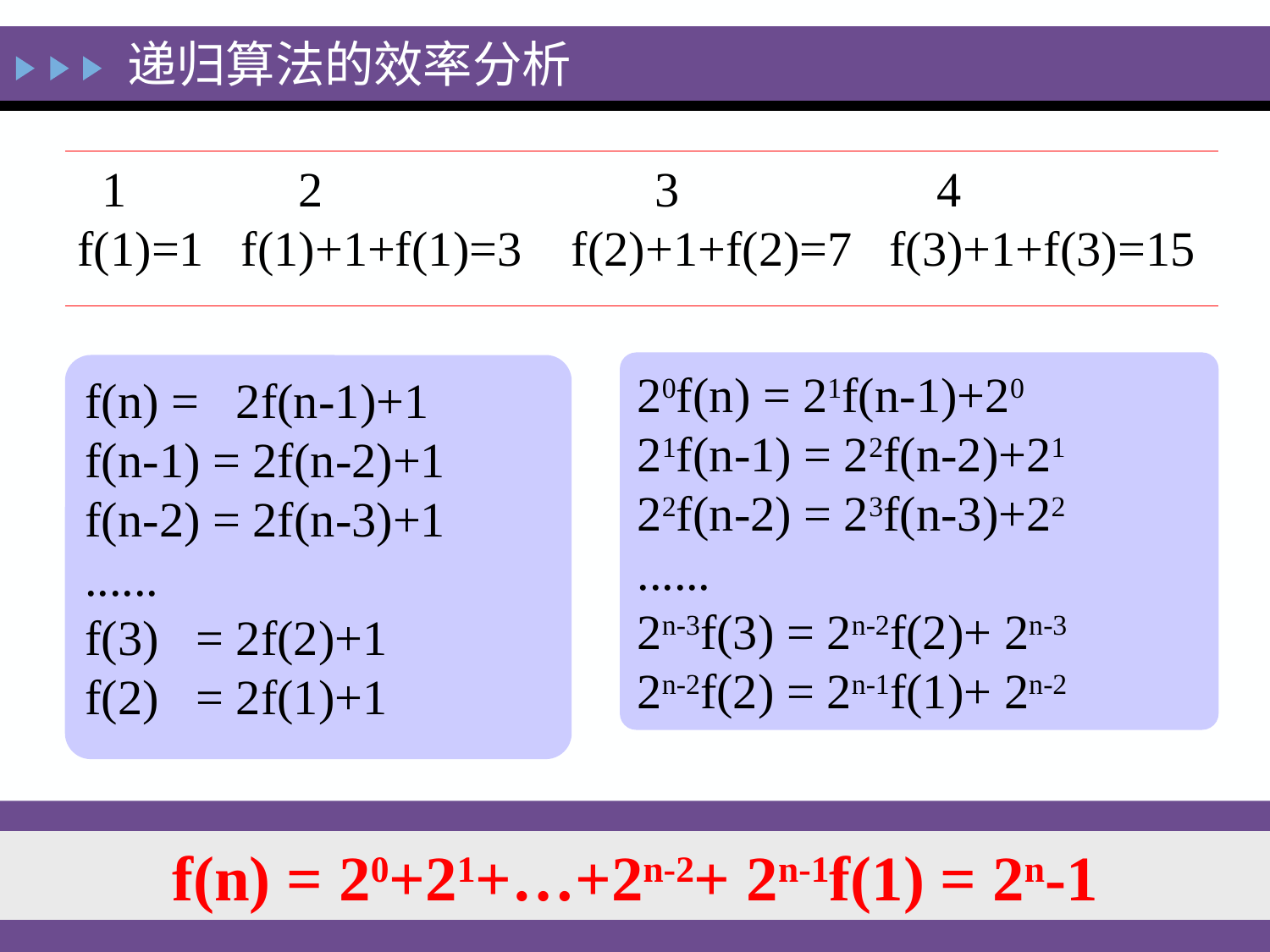

递归算法的效率分析
  1              2                           3                     4
f(1)=1   f(1)+1+f(1)=3    f(2)+1+f(2)=7   f(3)+1+f(3)=15
20f(n) = 21f(n-1)+20
21f(n-1) = 22f(n-2)+21
22f(n-2) = 23f(n-3)+22
......
2n-3f(3) = 2n-2f(2)+ 2n-3
2n-2f(2) = 2n-1f(1)+ 2n-2
f(n) =   2f(n-1)+1
f(n-1) = 2f(n-2)+1
f(n-2) = 2f(n-3)+1
......
f(3)   = 2f(2)+1
f(2)   = 2f(1)+1

f(n) = 20+21+…+2n-2+ 2n-1f(1) = 2n-1